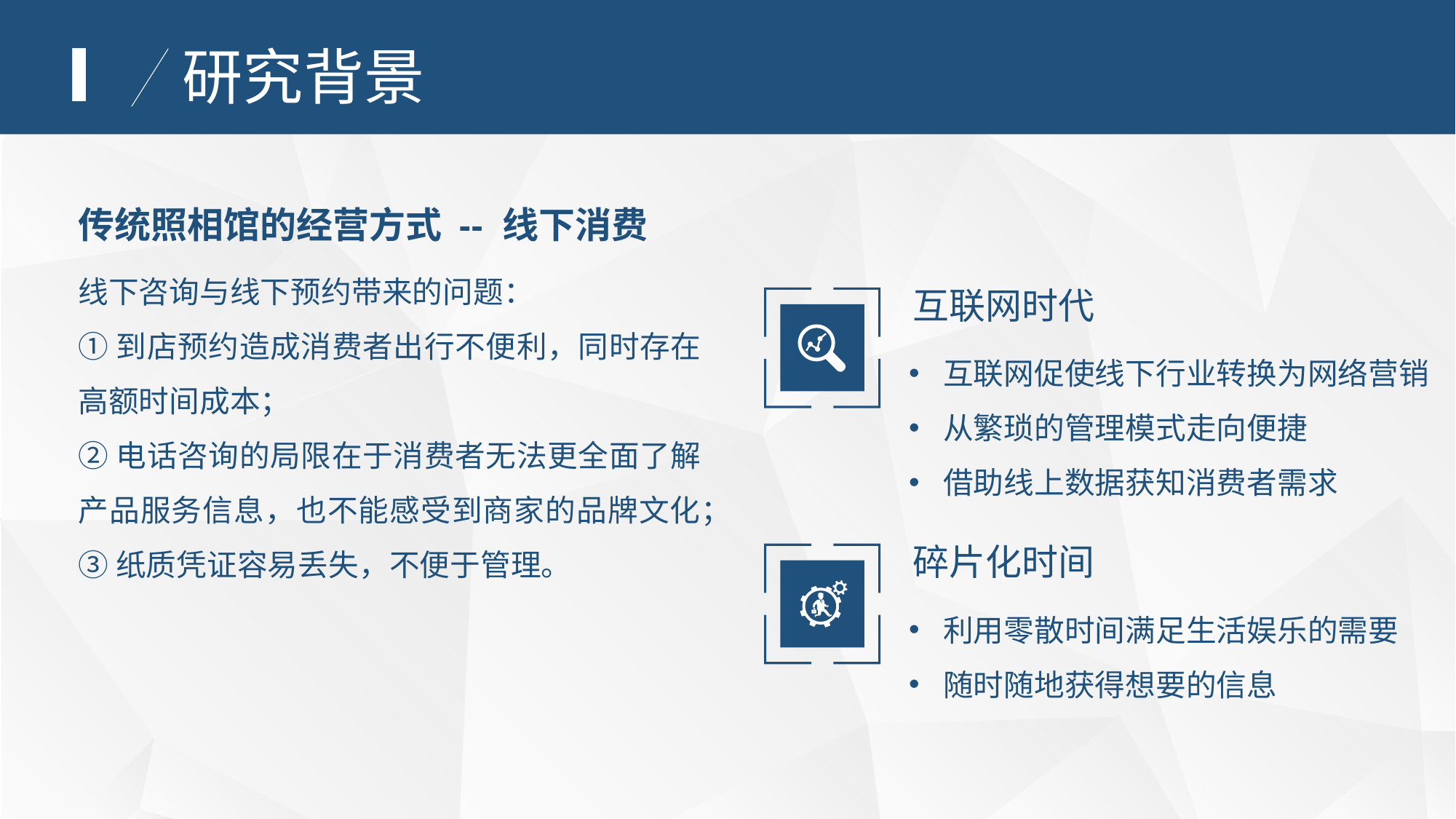

Ⅰ
研究背景
传统照相馆的经营方式 -- 线下消费
线下咨询与线下预约带来的问题：
①到店预约造成消费者出行不便利，同时存在高额时间成本；
②电话咨询的局限在于消费者无法更全面了解产品服务信息，也不能感受到商家的品牌文化；
③纸质凭证容易丢失，不便于管理。

互联网时代

互联网促使线下行业转换为网络营销
从繁琐的管理模式走向便捷
借助线上数据获知消费者需求
碎片化时间

利用零散时间满足生活娱乐的需要
随时随地获得想要的信息